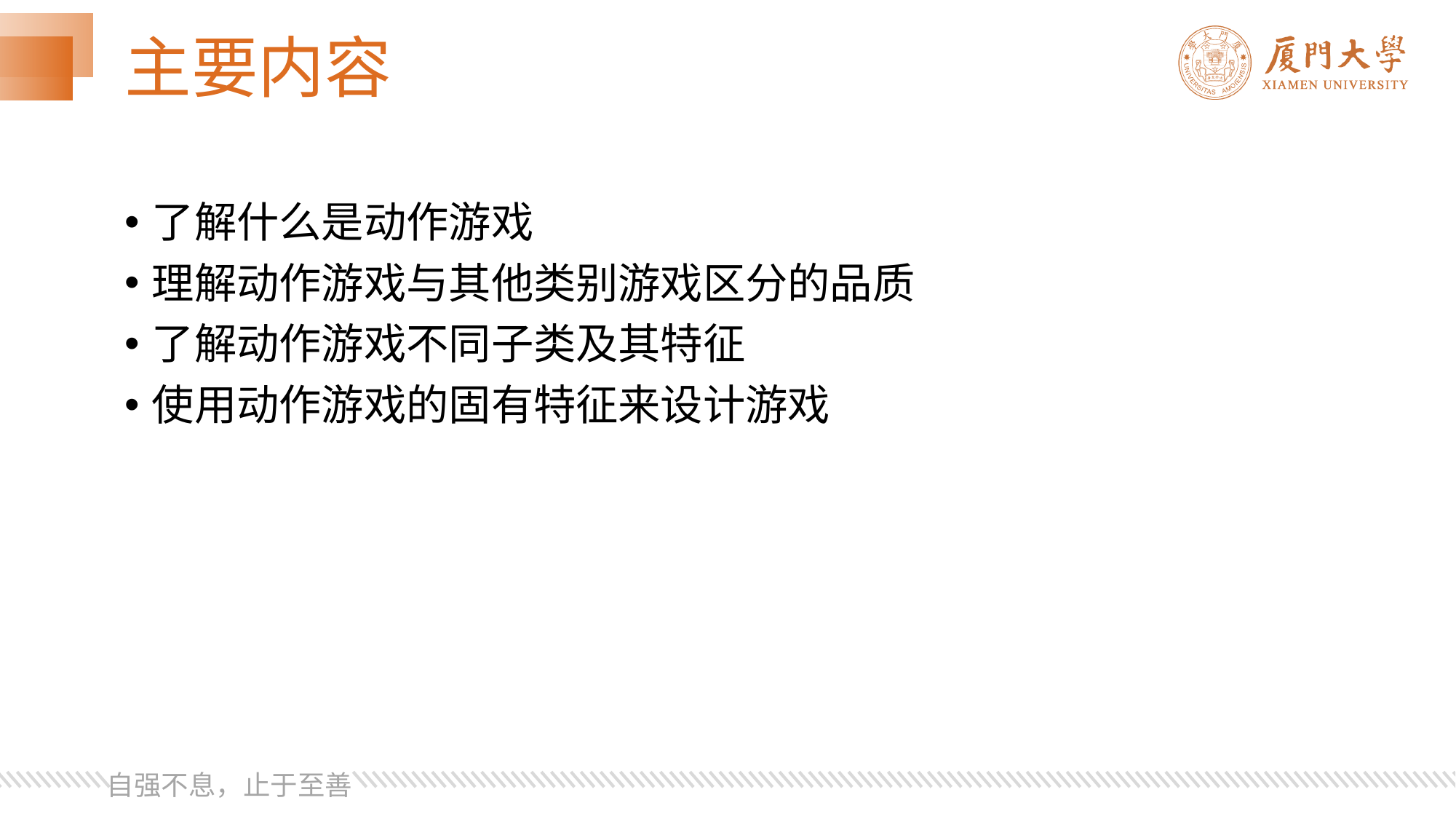

# 主要内容
了解什么是动作游戏
理解动作游戏与其他类别游戏区分的品质
了解动作游戏不同子类及其特征
使用动作游戏的固有特征来设计游戏